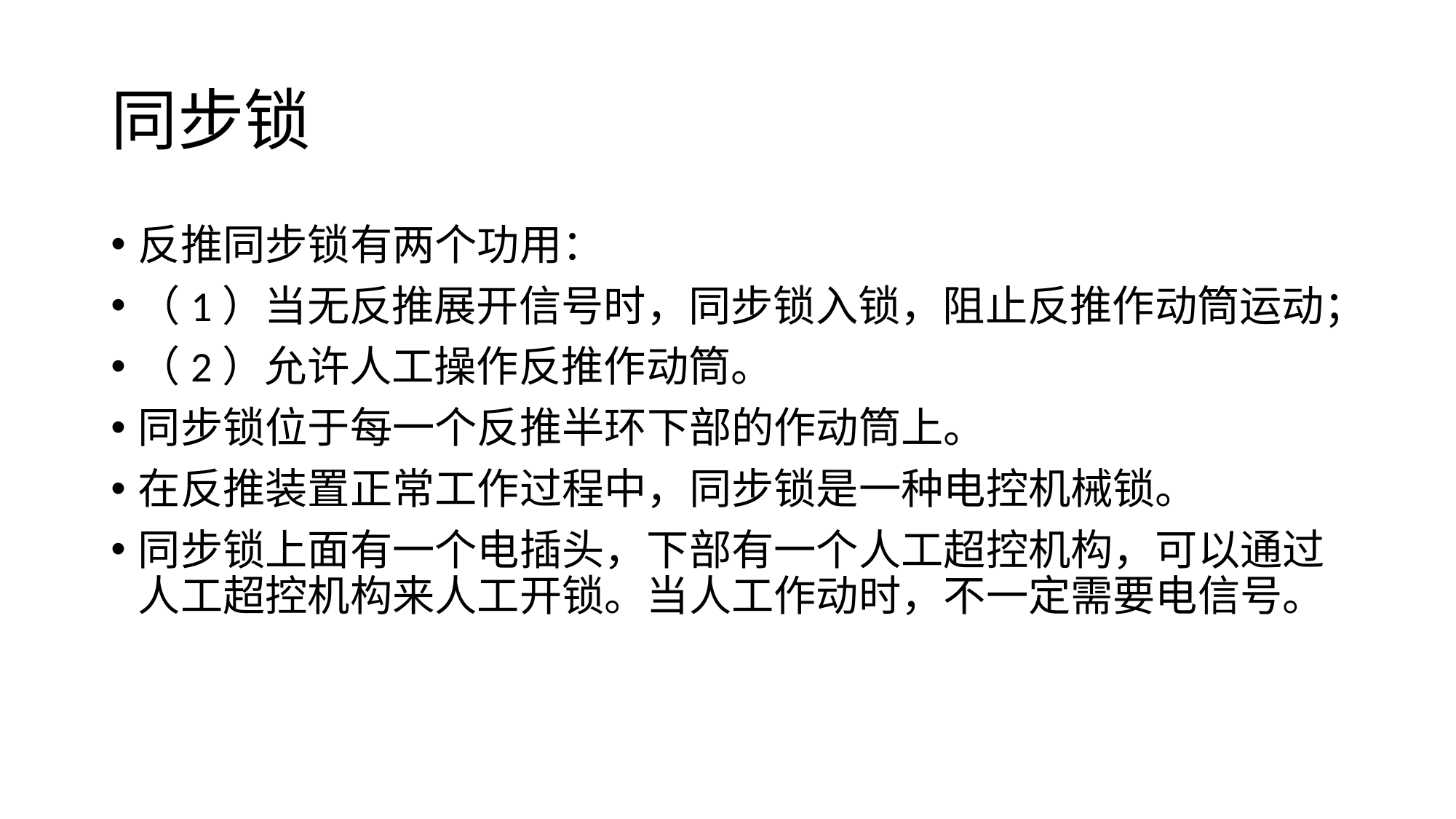

# 同步锁
反推同步锁有两个功用：
（1）当无反推展开信号时，同步锁入锁，阻止反推作动筒运动；
（2）允许人工操作反推作动筒。
同步锁位于每一个反推半环下部的作动筒上。
在反推装置正常工作过程中，同步锁是一种电控机械锁。
同步锁上面有一个电插头，下部有一个人工超控机构，可以通过人工超控机构来人工开锁。当人工作动时，不一定需要电信号。